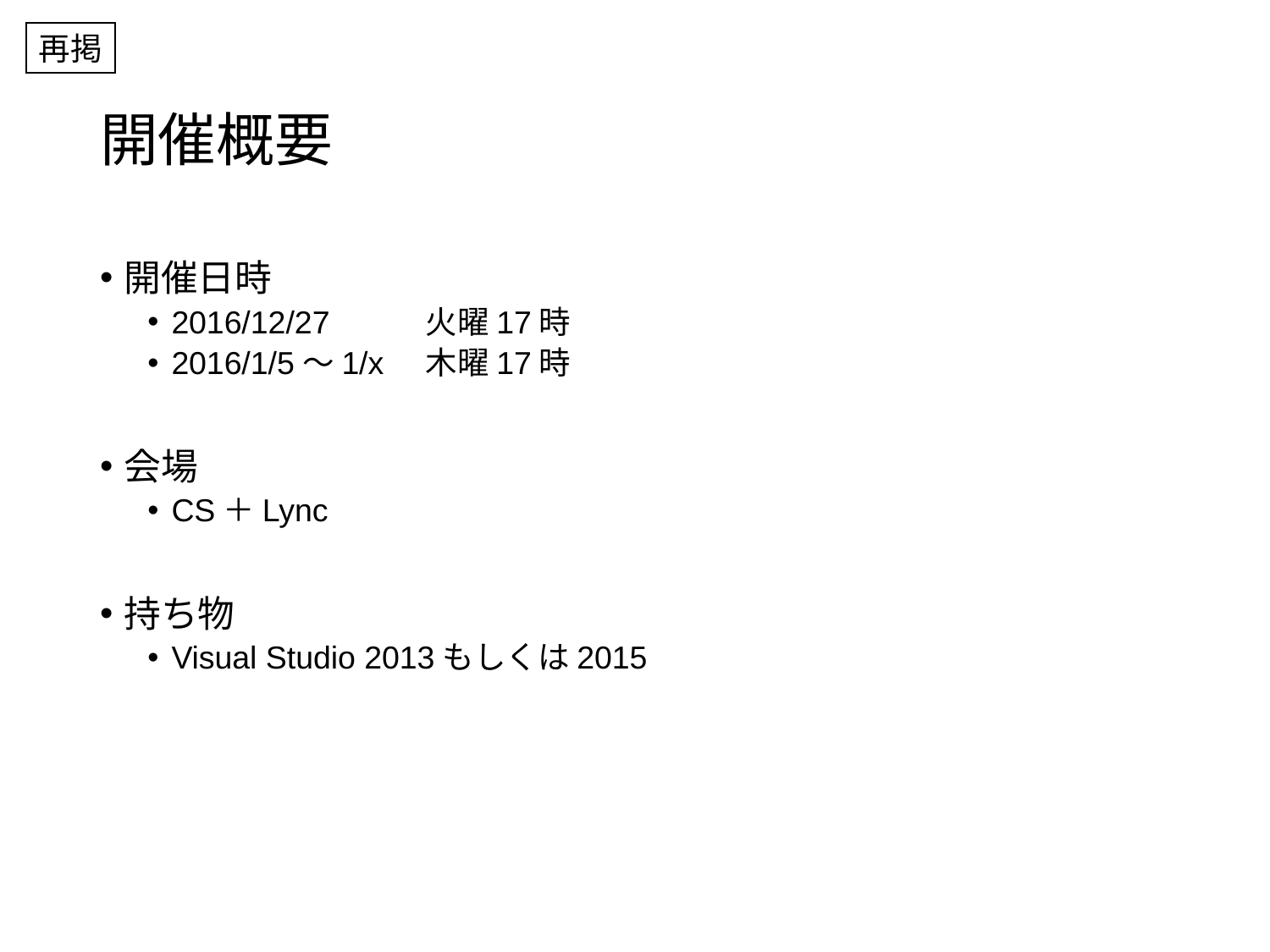

再掲
# 開催概要
開催日時
2016/12/27	火曜17時
2016/1/5〜1/x	木曜17時

会場
CS＋Lync

持ち物
Visual Studio 2013もしくは2015